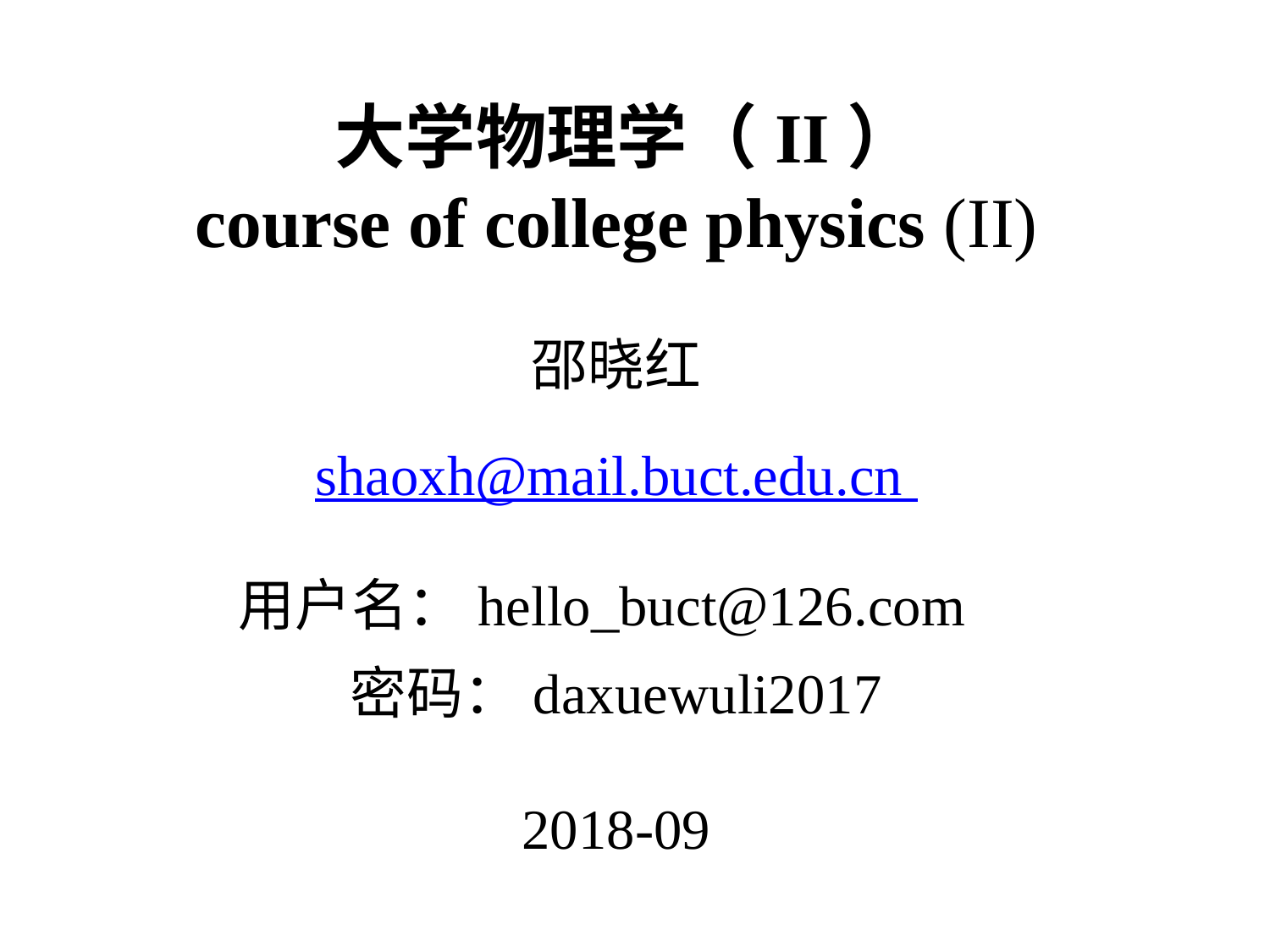

大学物理学（II）
course of college physics (II)

邵晓红

shaoxh@mail.buct.edu.cn

用户名：hello_buct@126.com
密码：daxuewuli2017

2018-09